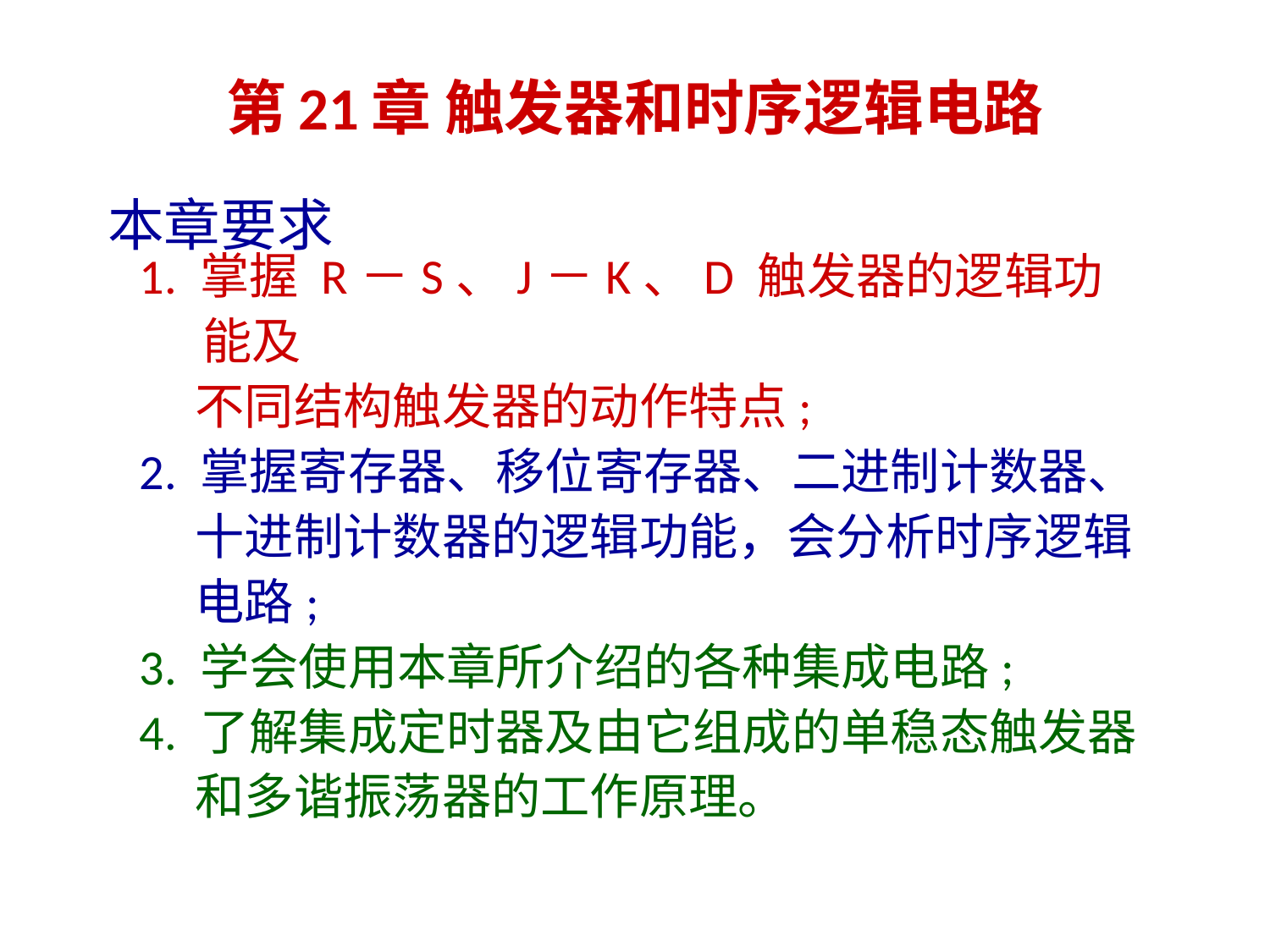

# 第21章 触发器和时序逻辑电路

本章要求
1. 掌握 R－S、J－K、D 触发器的逻辑功能及
    不同结构触发器的动作特点;
2. 掌握寄存器、移位寄存器、二进制计数器、
    十进制计数器的逻辑功能，会分析时序逻辑
    电路;
3. 学会使用本章所介绍的各种集成电路;
4. 了解集成定时器及由它组成的单稳态触发器
    和多谐振荡器的工作原理。